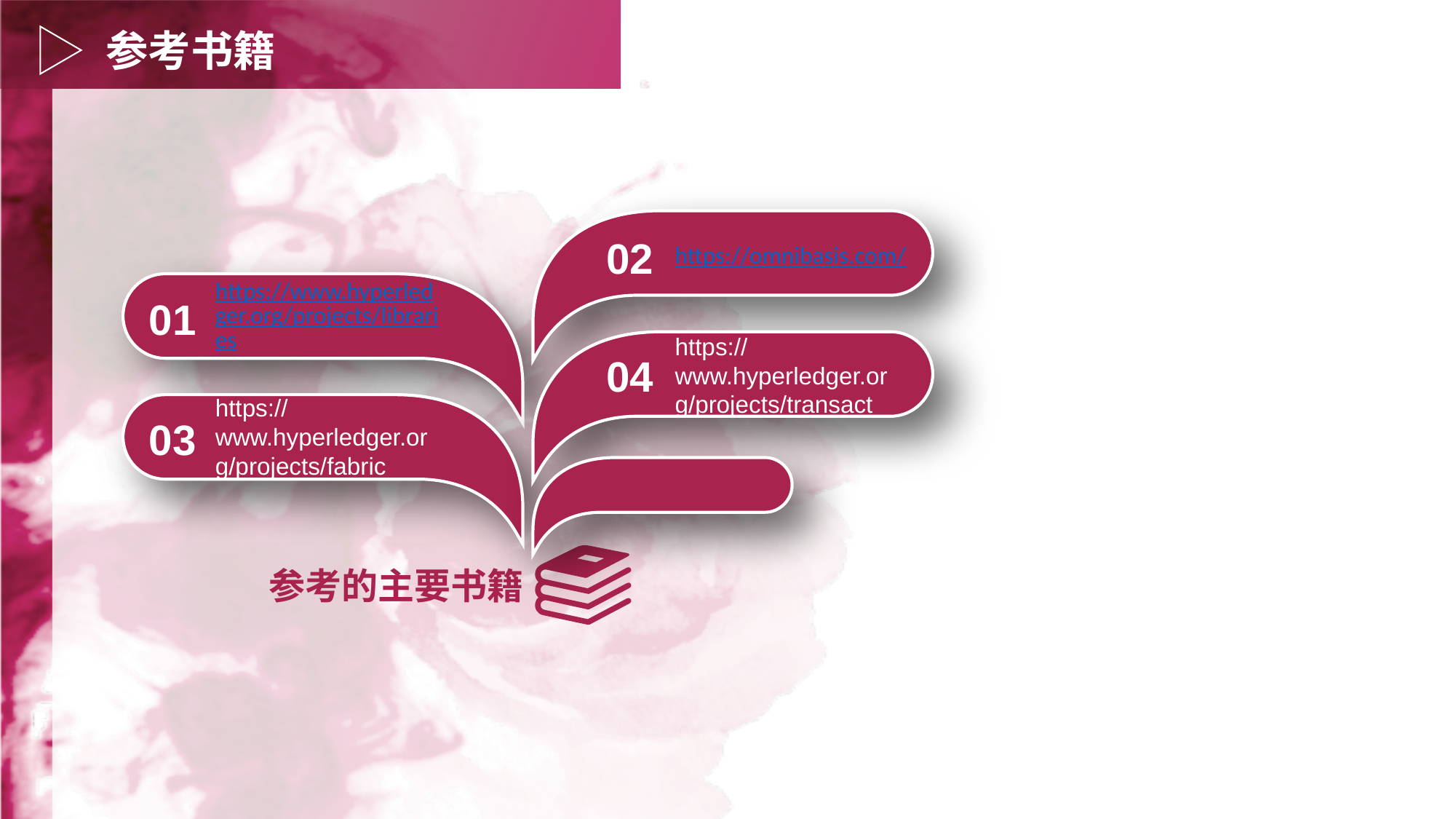

参考书籍

02
https://omnibasis.com/
https://www.hyperledger.org/projects/libraries

01
https://www.hyperledger.org/projects/transact

04
https://www.hyperledger.org/projects/fabric

03

参考的主要书籍